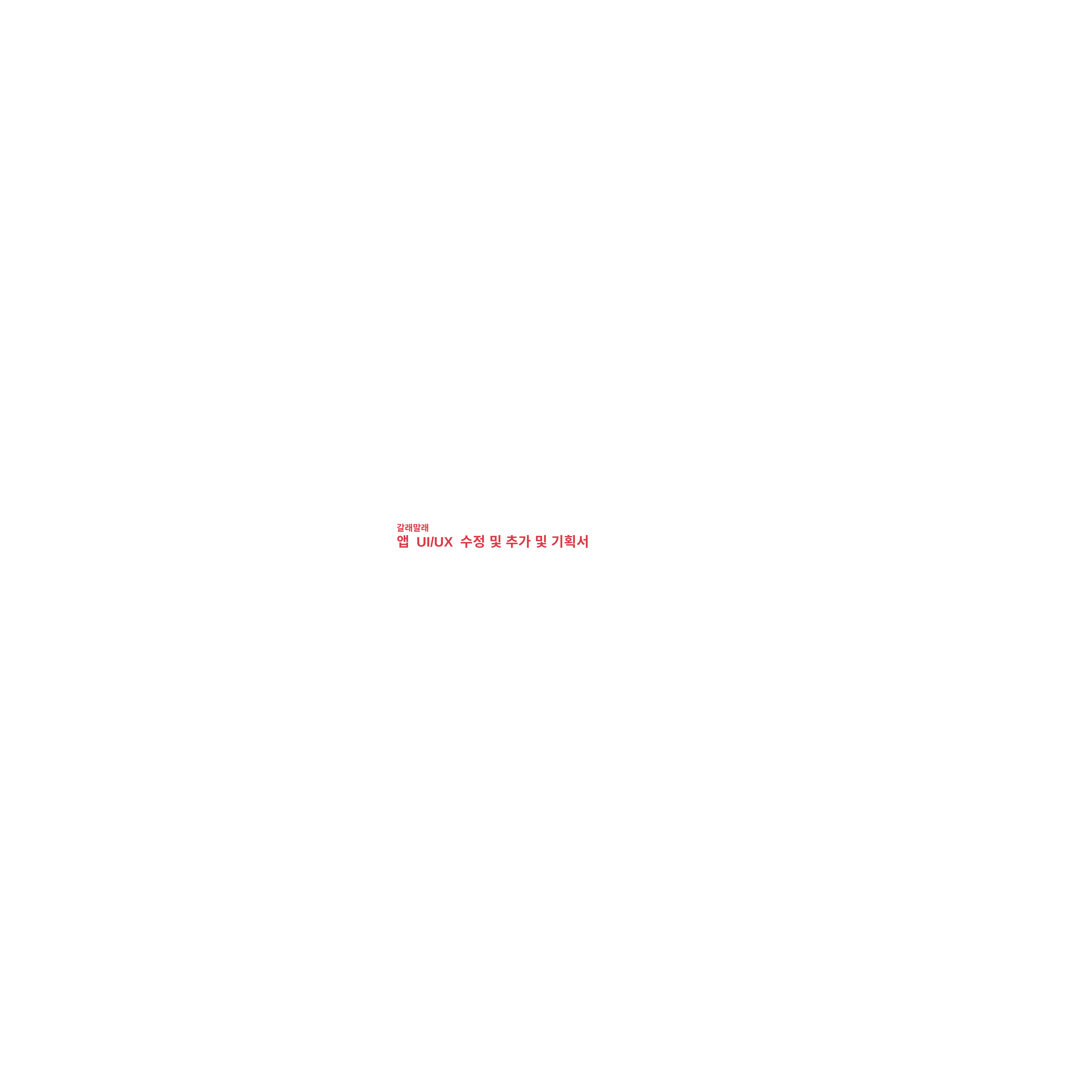

갈래말래
앱 UI/UX 수정 및 추가 및 기획서